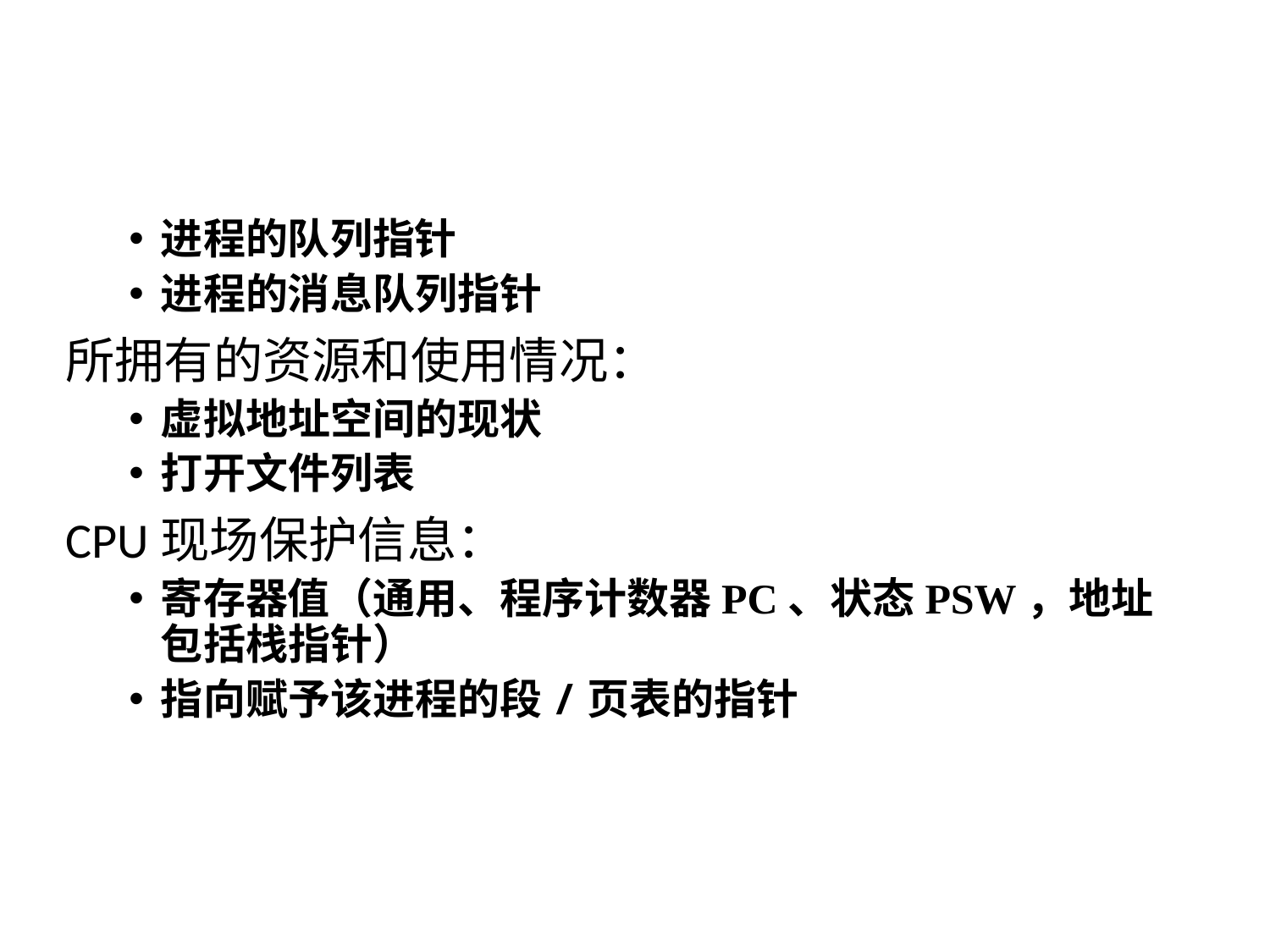

#
进程的队列指针
进程的消息队列指针
所拥有的资源和使用情况：
虚拟地址空间的现状
打开文件列表
CPU现场保护信息：
寄存器值（通用、程序计数器PC、状态PSW，地址包括栈指针）
指向赋予该进程的段/页表的指针